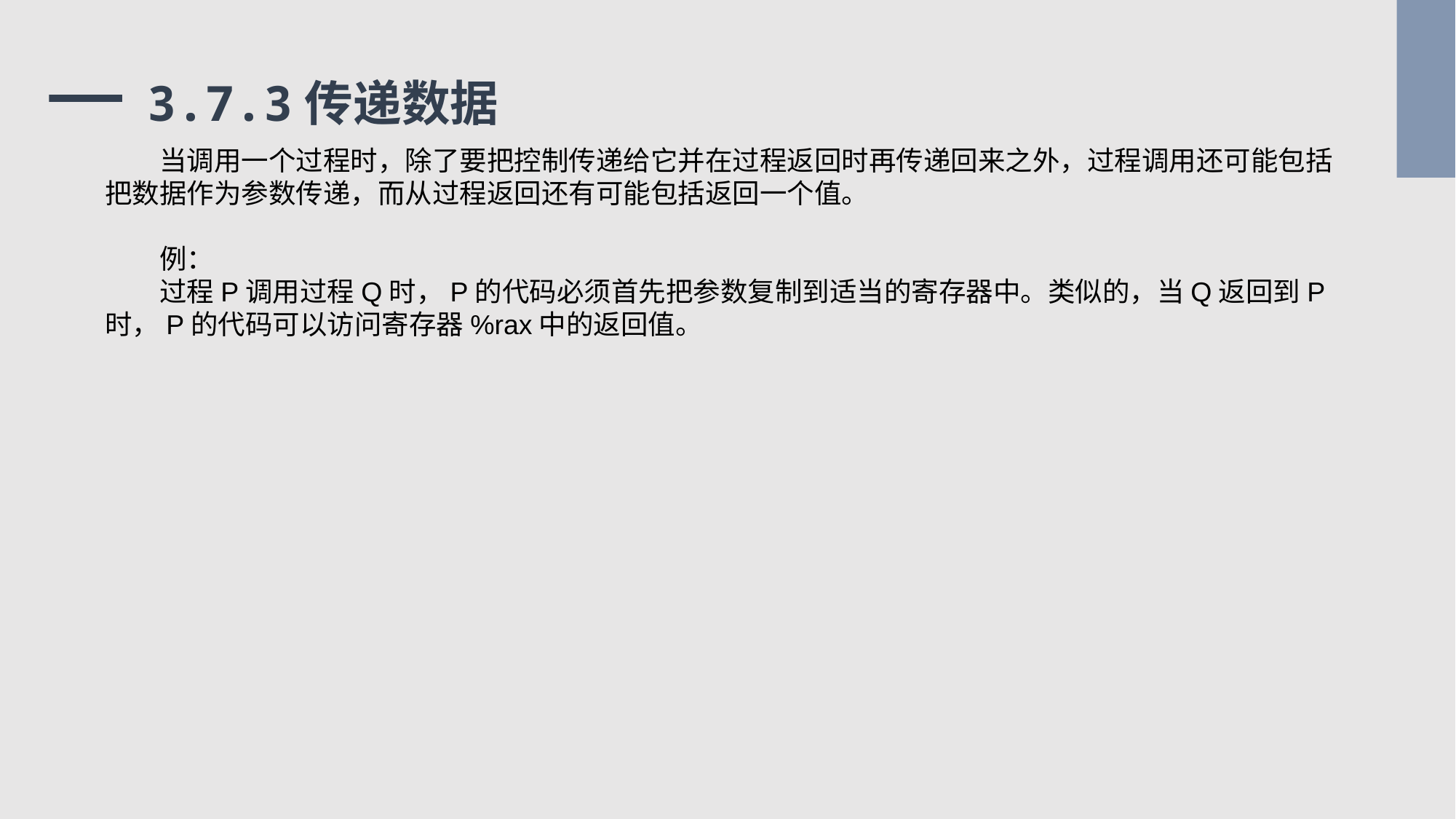

# 3.7.3传递数据
当调用一个过程时，除了要把控制传递给它并在过程返回时再传递回来之外，过程调用还可能包括把数据作为参数传递，而从过程返回还有可能包括返回一个值。

例：
过程P调用过程Q时，P的代码必须首先把参数复制到适当的寄存器中。类似的，当Q返回到P时，P的代码可以访问寄存器%rax中的返回值。